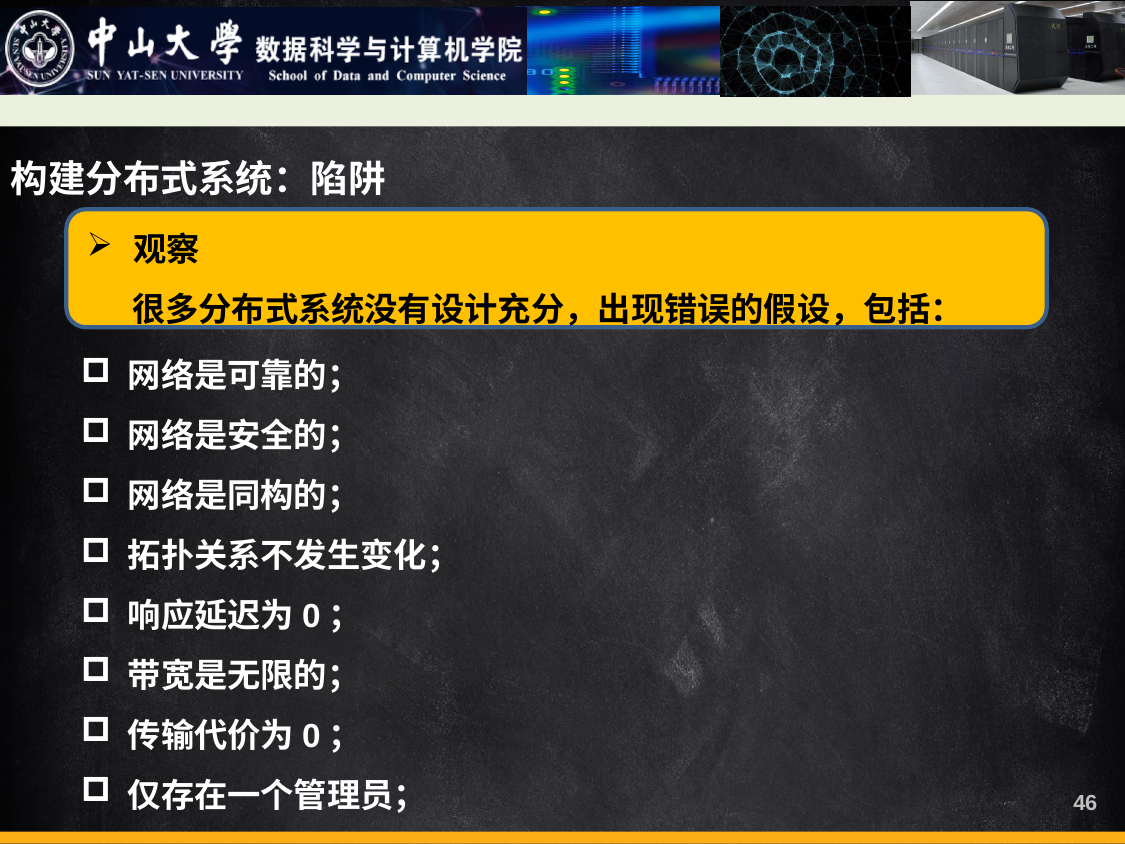

构建分布式系统：陷阱
观察
     很多分布式系统没有设计充分，出现错误的假设，包括：
网络是可靠的；
网络是安全的；
网络是同构的；
拓扑关系不发生变化；
响应延迟为0；
带宽是无限的；
传输代价为0；
仅存在一个管理员；